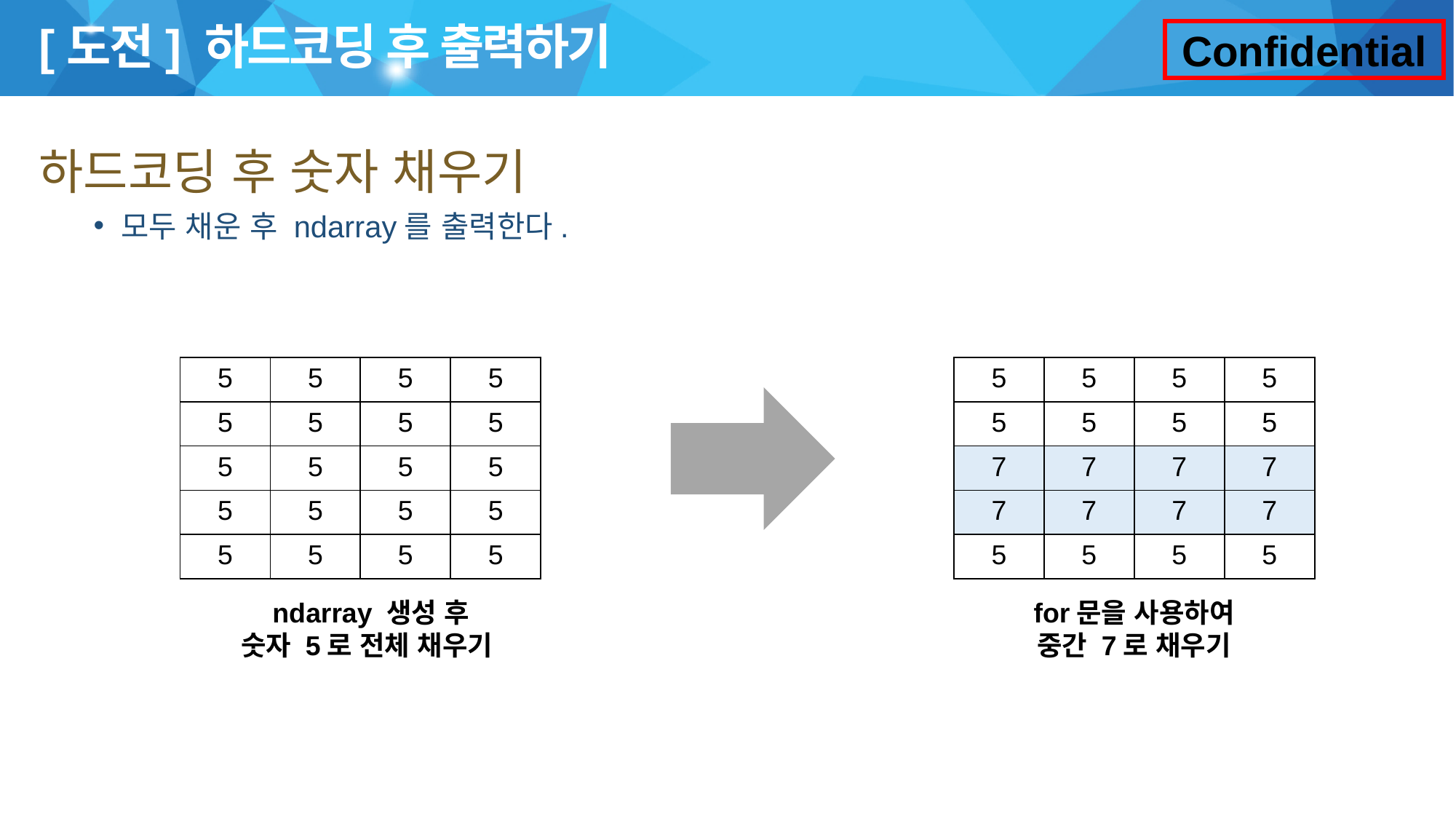

# [도전] 하드코딩 후 출력하기
하드코딩 후 숫자 채우기
모두 채운 후 ndarray를 출력한다.

| 5 | 5 | 5 | 5 |
| --- | --- | --- | --- |
| 5 | 5 | 5 | 5 |
| 5 | 5 | 5 | 5 |
| 5 | 5 | 5 | 5 |
| 5 | 5 | 5 | 5 |
| 5 | 5 | 5 | 5 |
| --- | --- | --- | --- |
| 5 | 5 | 5 | 5 |
| 7 | 7 | 7 | 7 |
| 7 | 7 | 7 | 7 |
| 5 | 5 | 5 | 5 |

ndarray 생성 후
숫자 5로 전체 채우기
for문을 사용하여
중간 7로 채우기